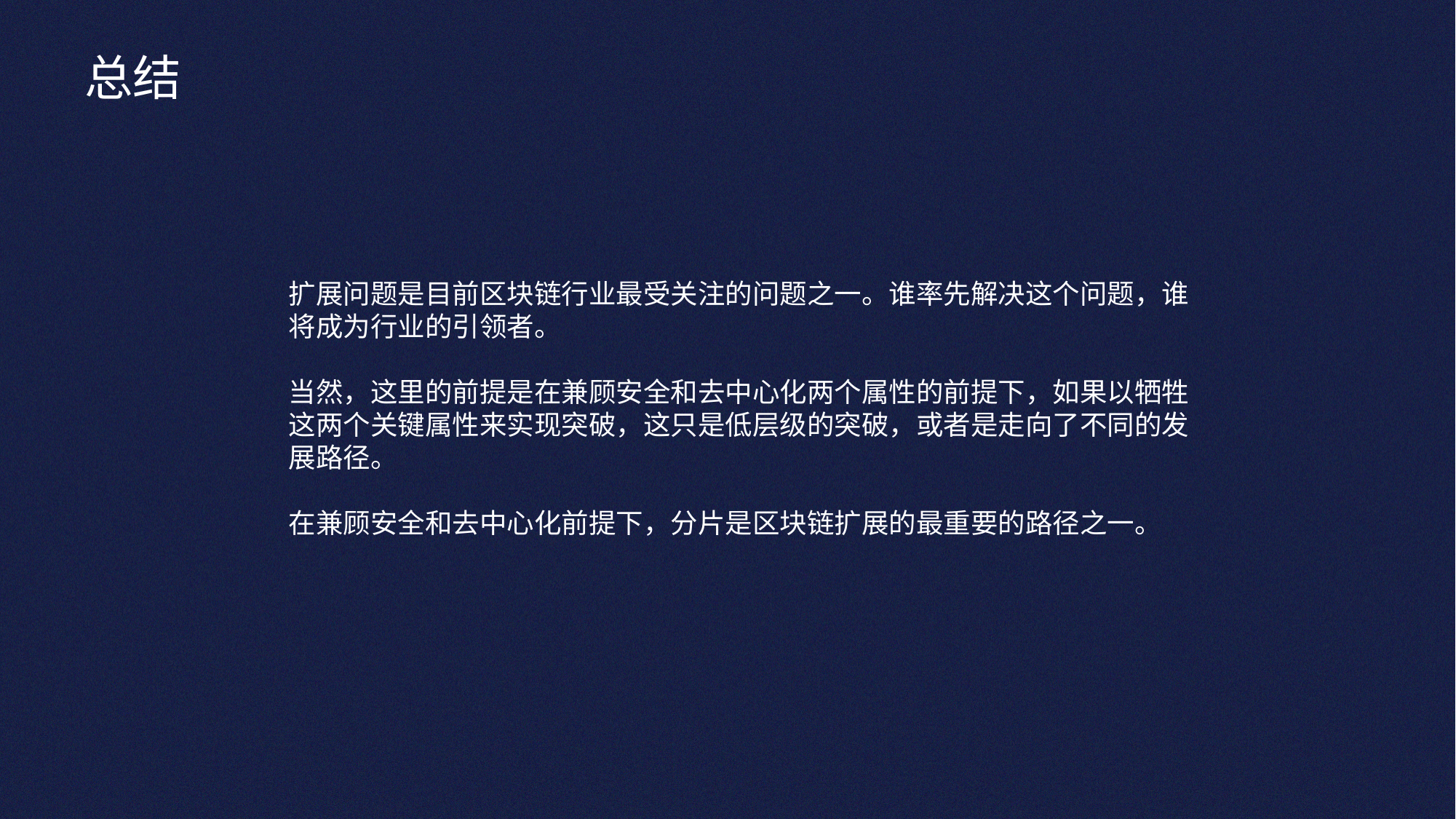

总结
扩展问题是目前区块链行业最受关注的问题之一。谁率先解决这个问题，谁将成为行业的引领者。

当然，这里的前提是在兼顾安全和去中心化两个属性的前提下，如果以牺牲这两个关键属性来实现突破，这只是低层级的突破，或者是走向了不同的发展路径。

在兼顾安全和去中心化前提下，分片是区块链扩展的最重要的路径之一。